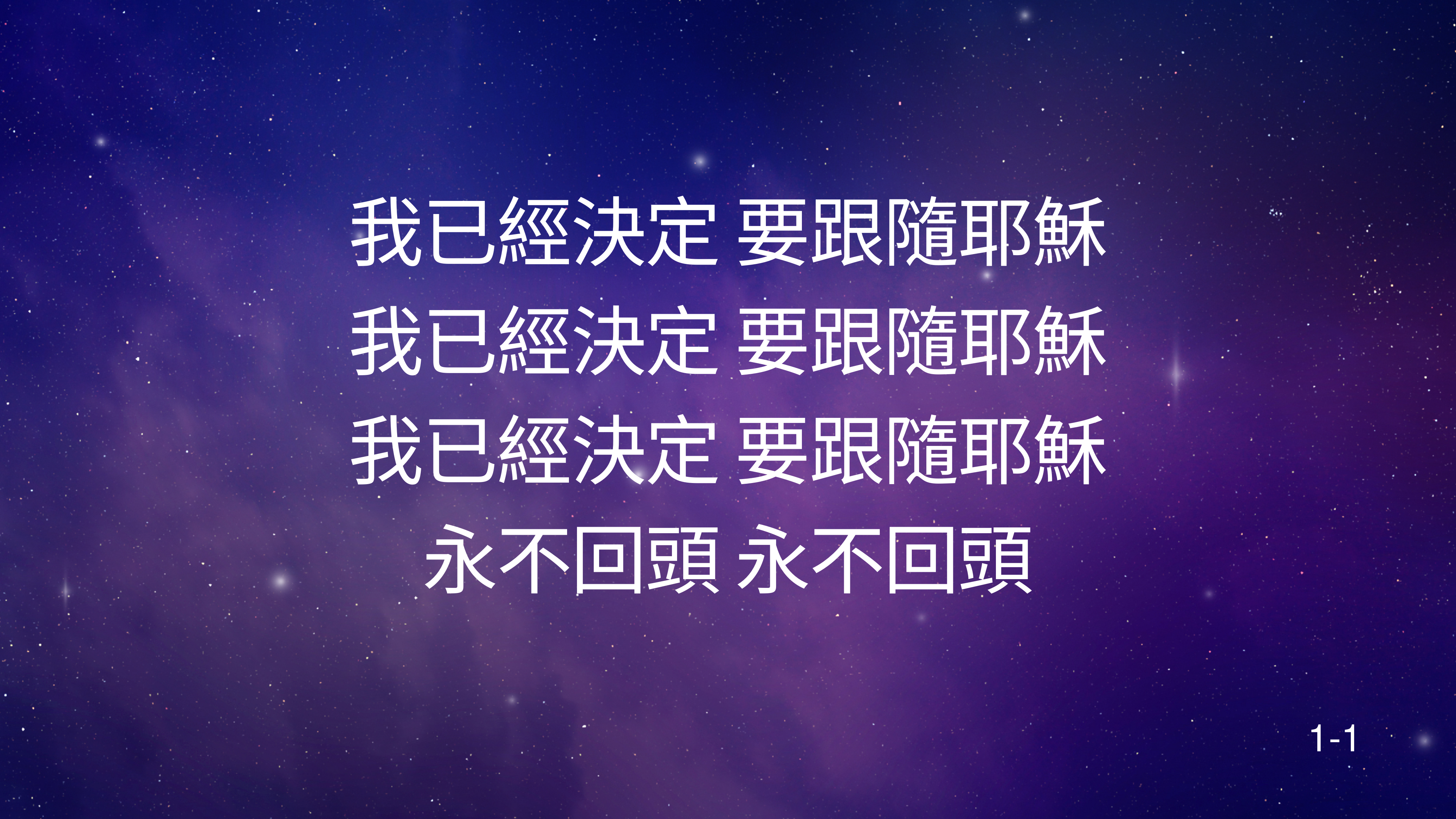

# 我已經決定 要跟隨耶穌
我已經決定 要跟隨耶穌
我已經決定 要跟隨耶穌
永不回頭 永不回頭
1-1